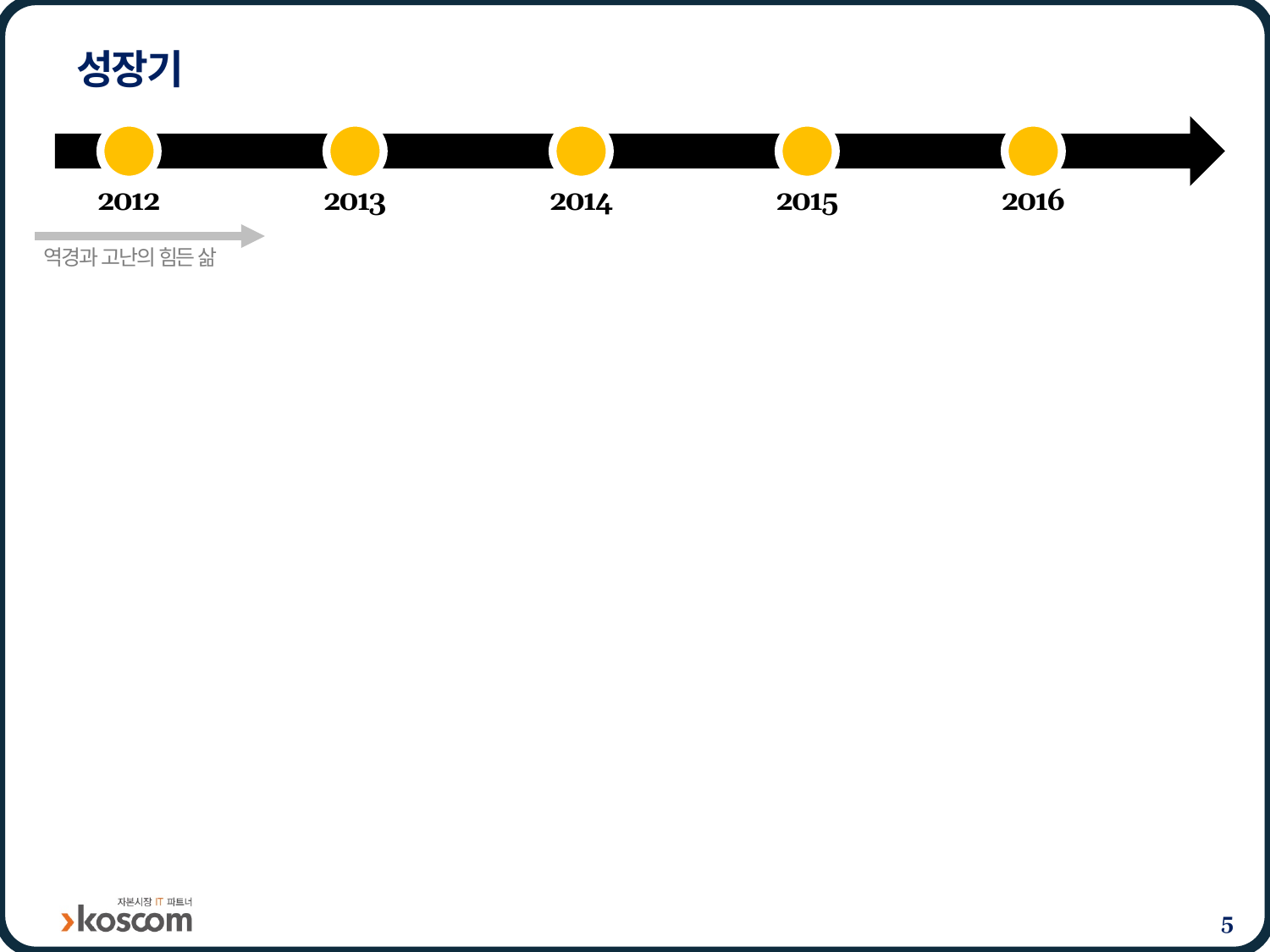

# 성장기

2012
2013
2014
2015
2016
역경과 고난의 힘든 삶
5